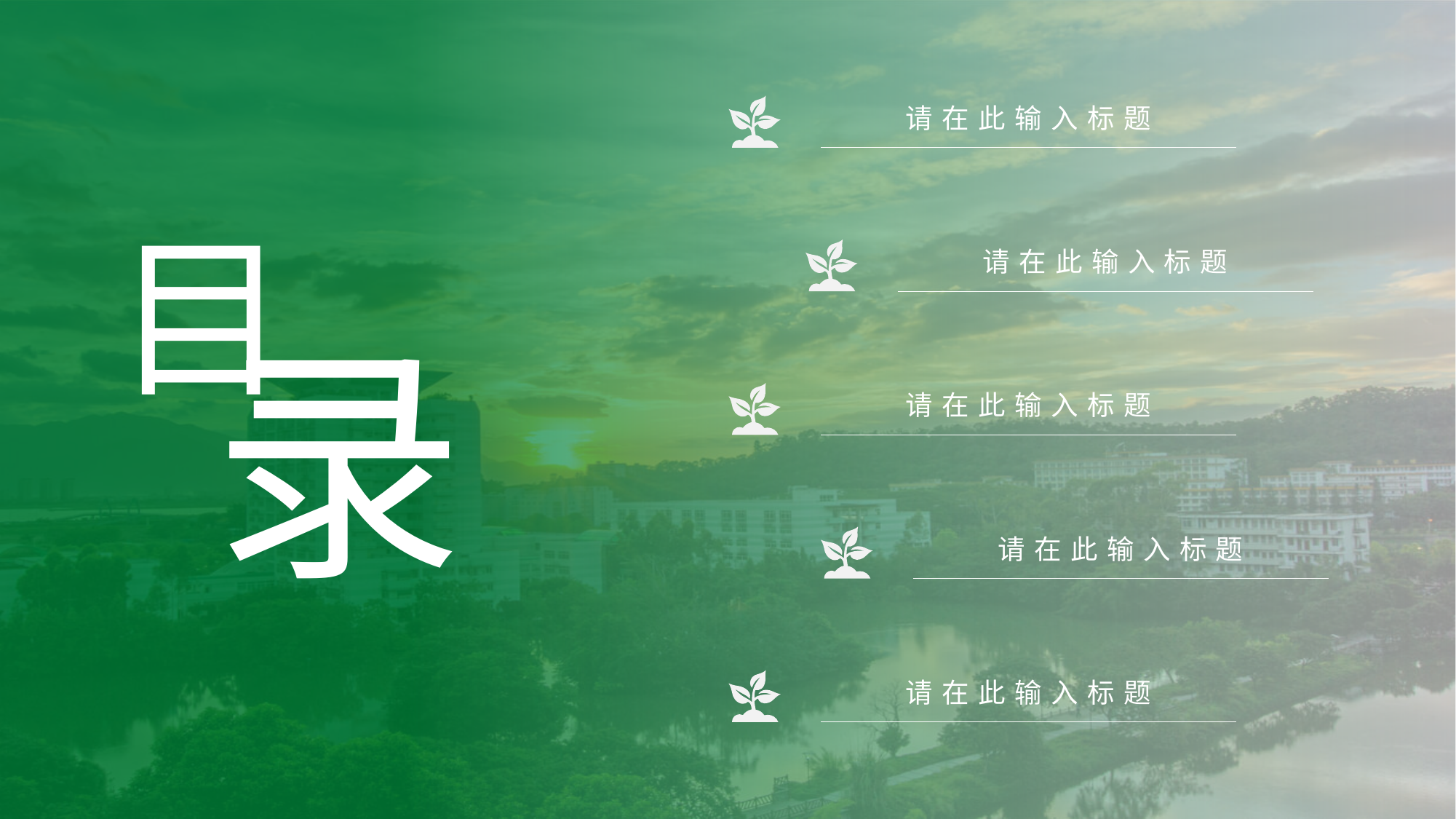

请在此输入标题
目

请在此输入标题
录
请在此输入标题

请在此输入标题

请在此输入标题